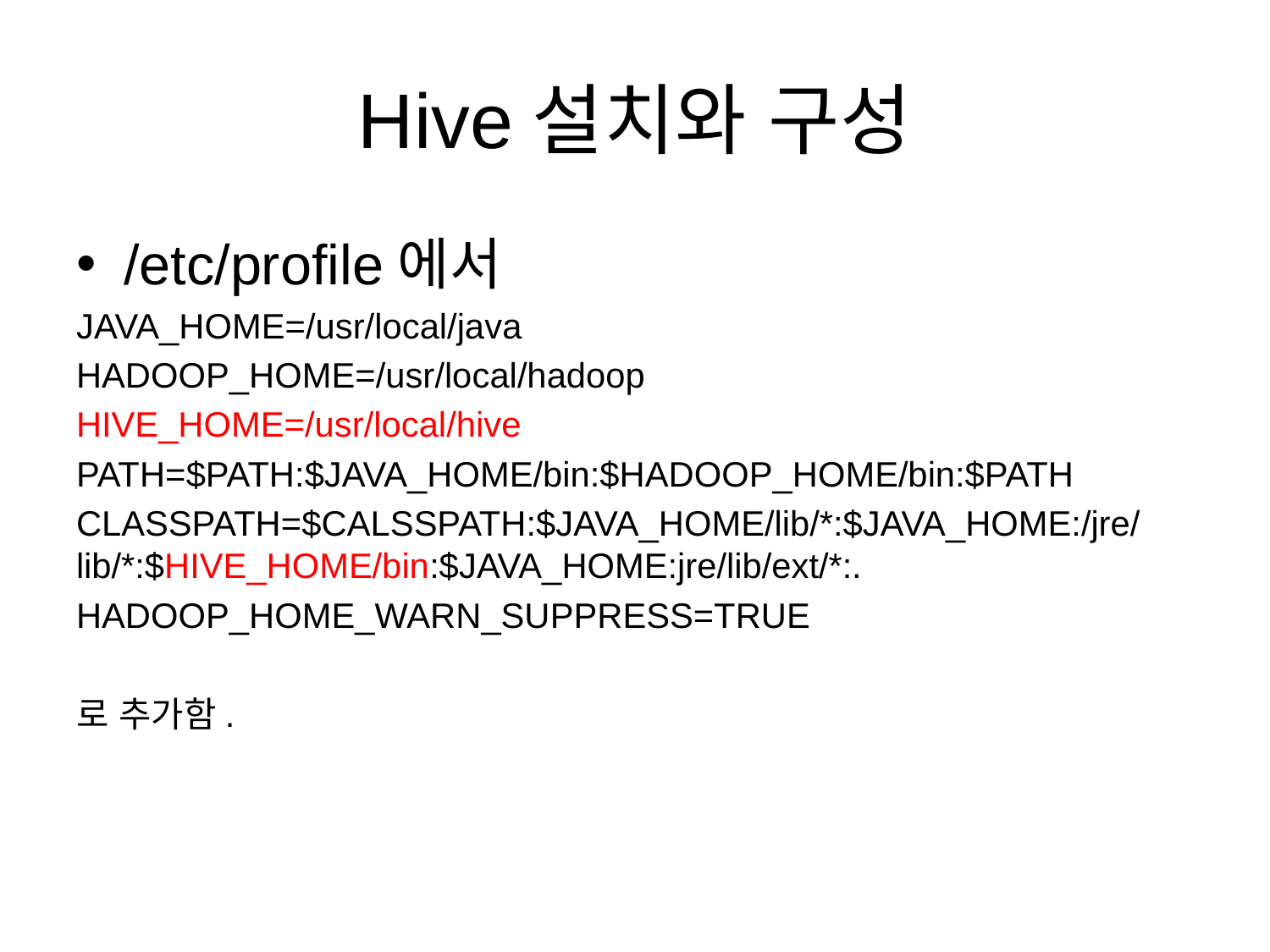

# Hive설치와 구성
/etc/profile에서
JAVA_HOME=/usr/local/java
HADOOP_HOME=/usr/local/hadoop
HIVE_HOME=/usr/local/hive
PATH=$PATH:$JAVA_HOME/bin:$HADOOP_HOME/bin:$PATH
CLASSPATH=$CALSSPATH:$JAVA_HOME/lib/*:$JAVA_HOME:/jre/lib/*:$HIVE_HOME/bin:$JAVA_HOME:jre/lib/ext/*:.
HADOOP_HOME_WARN_SUPPRESS=TRUE

로 추가함.